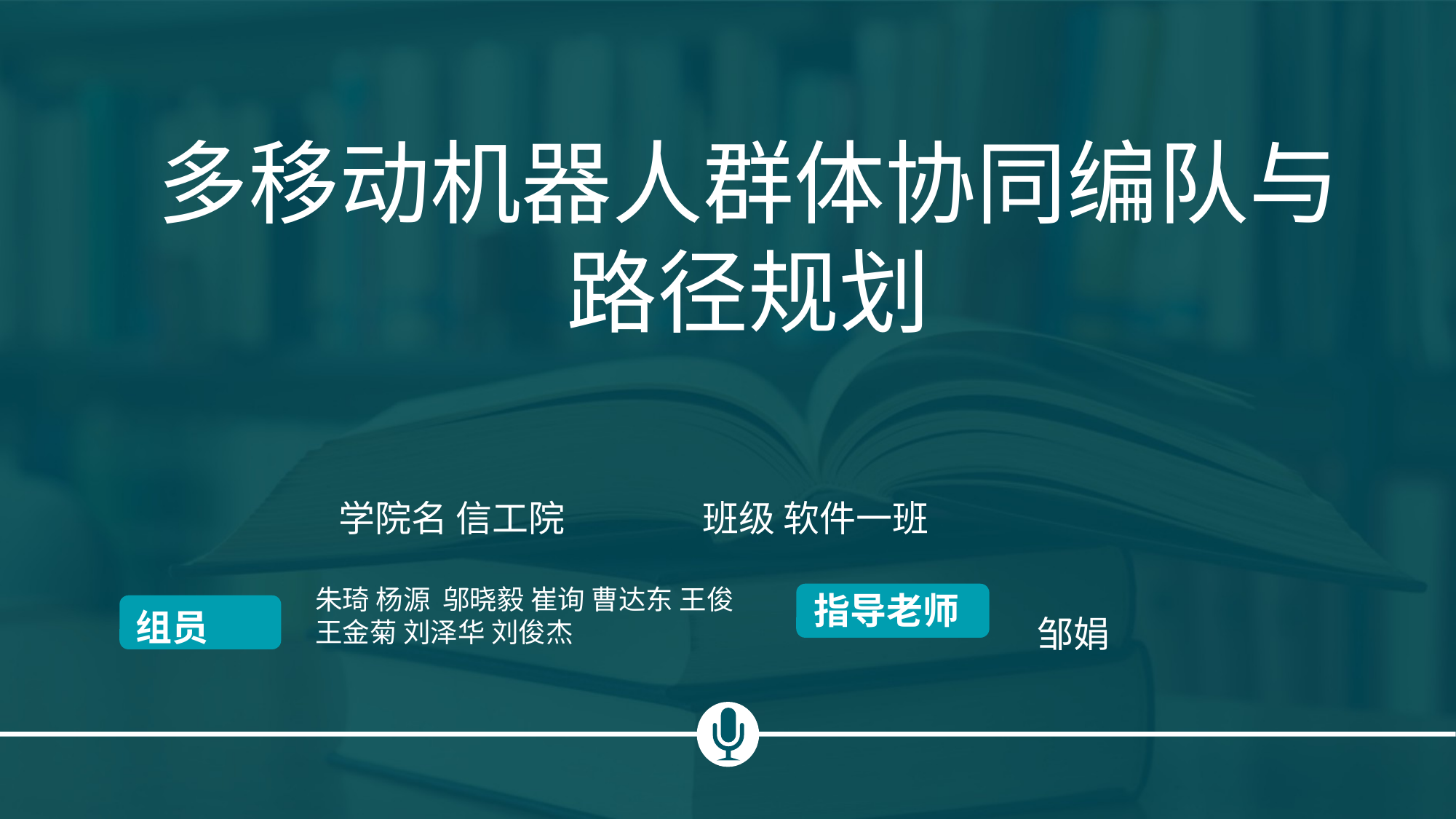

多移动机器人群体协同编队与路径规划
学院名 信工院
班级 软件一班
指导老师
组员
朱琦 杨源  邬晓毅 崔询 曹达东 王俊 王金菊 刘泽华 刘俊杰

邹娟